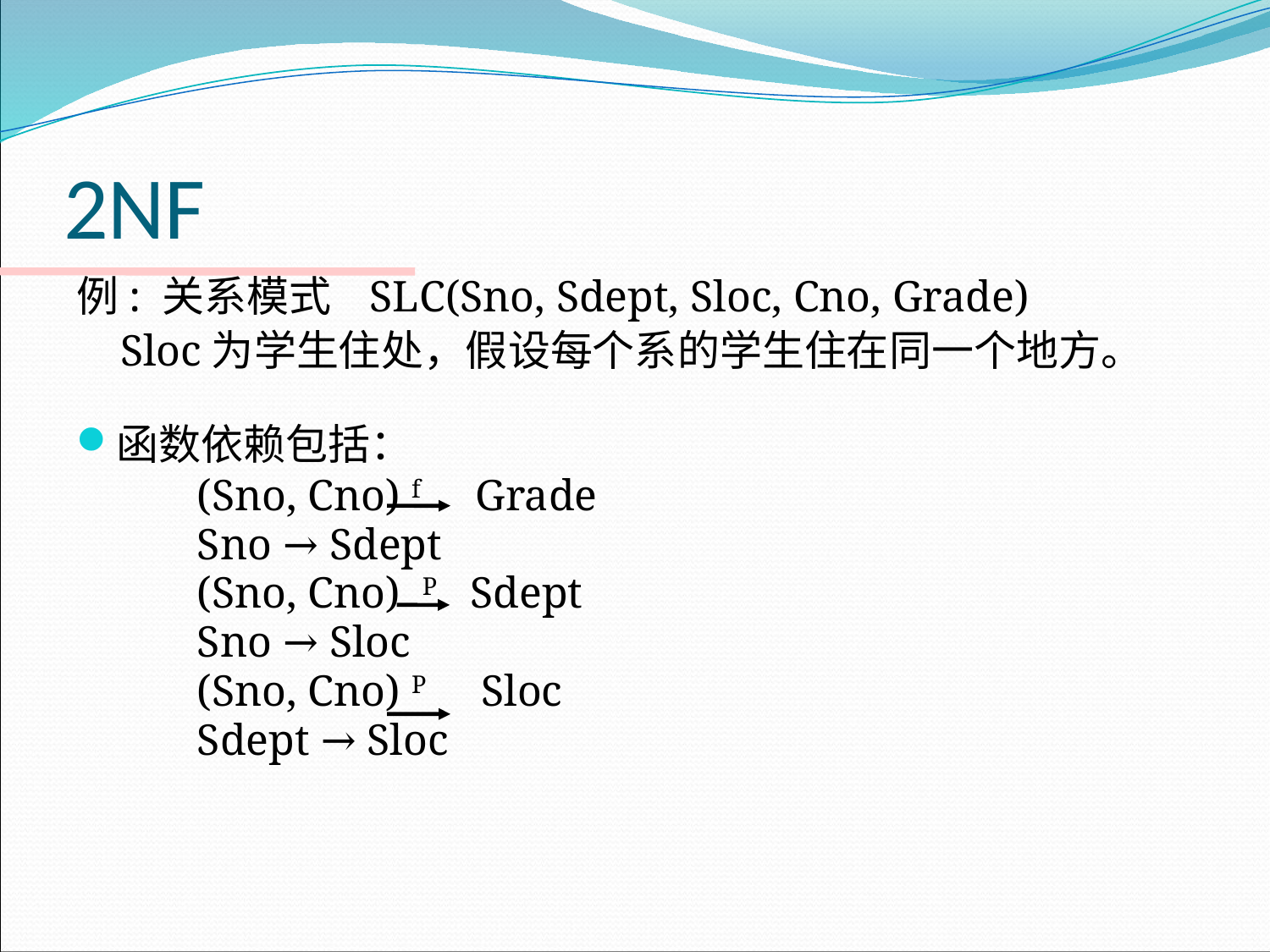

# 2NF
例: 关系模式   SLC(Sno, Sdept, Sloc, Cno, Grade)
    Sloc为学生住处，假设每个系的学生住在同一个地方。

函数依赖包括：
           (Sno, Cno) f     Grade
           Sno → Sdept
           (Sno, Cno)  P   Sdept
           Sno → Sloc
           (Sno, Cno) P     Sloc
           Sdept → Sloc

545